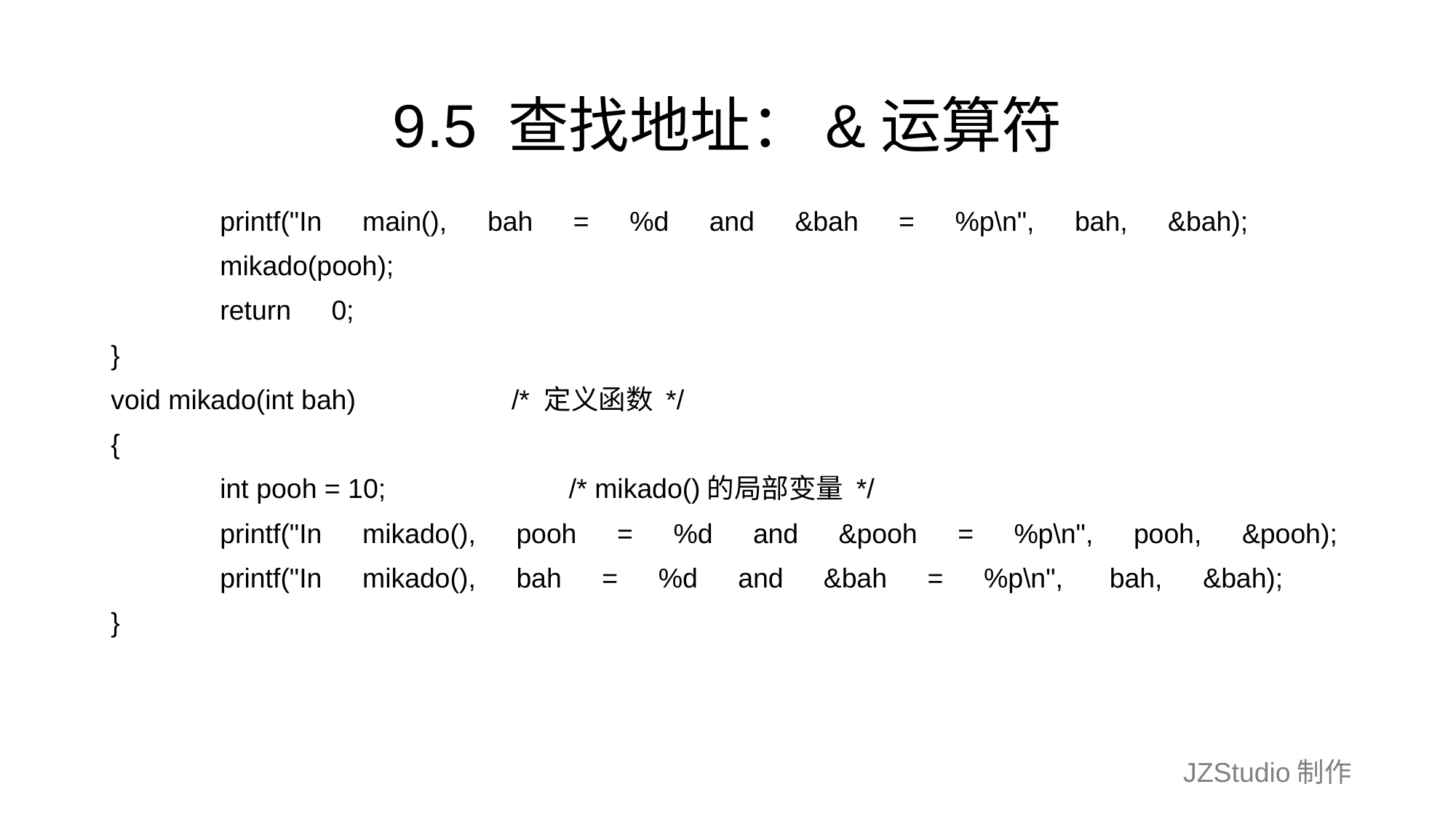

# 9.5 查找地址：&运算符
	printf("In　main(),　bah　=　%d　and　&bah　=　%p\n",　bah,　&bah);
	mikado(pooh);
	return　0;
}
void mikado(int bah)　　　　　 /* 定义函数 */
{
	int pooh = 10;　　　　　　 /* mikado()的局部变量 */
	printf("In　mikado(),　pooh　=　%d　and　&pooh　=　%p\n",　pooh,　&pooh);
	printf("In　mikado(),　bah　=　%d　and　&bah　=　%p\n",　 bah,　&bah);
}